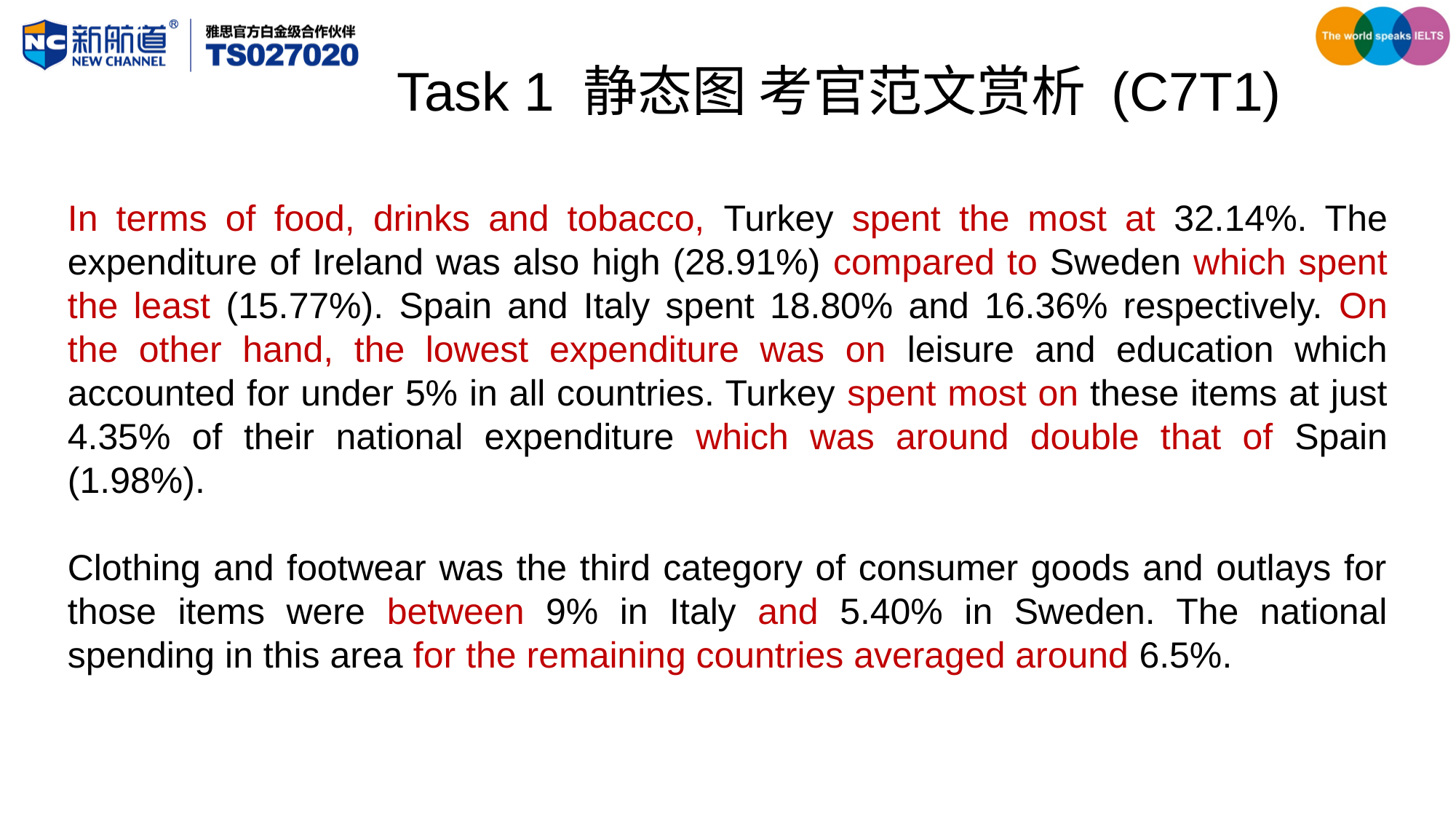

# Task 1 静态图 考官范文赏析 (C7T1)
In terms of food, drinks and tobacco, Turkey spent the most at 32.14%. The expenditure of Ireland was also high (28.91%) compared to Sweden which spent the least (15.77%). Spain and Italy spent 18.80% and 16.36% respectively. On the other hand, the lowest expenditure was on leisure and education which accounted for under 5% in all countries. Turkey spent most on these items at just 4.35% of their national expenditure which was around double that of Spain (1.98%).

Clothing and footwear was the third category of consumer goods and outlays for those items were between 9% in Italy and 5.40% in Sweden. The national spending in this area for the remaining countries averaged around 6.5%.